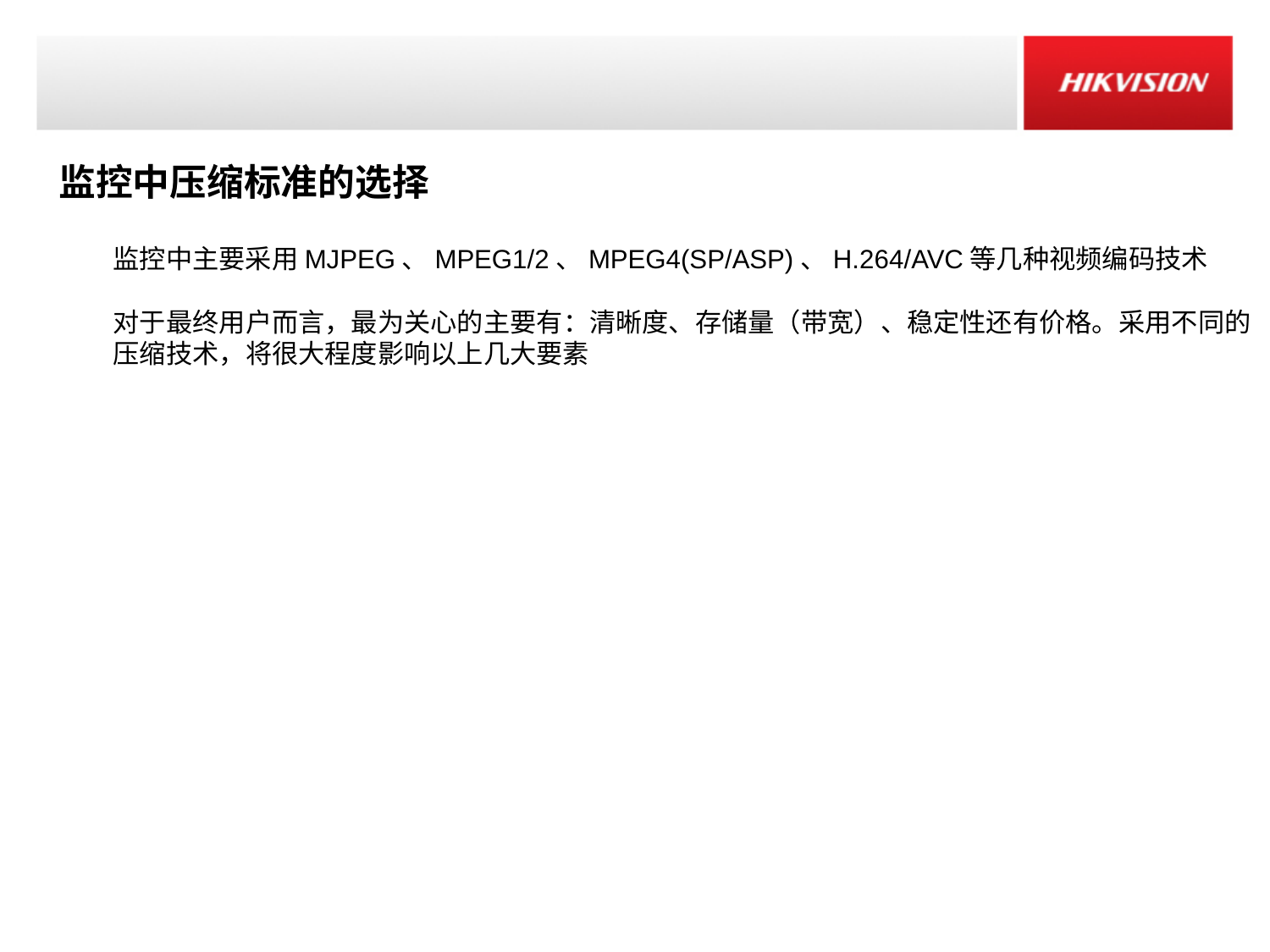

监控中压缩标准的选择
监控中主要采用MJPEG、MPEG1/2、MPEG4(SP/ASP)、H.264/AVC等几种视频编码技术

对于最终用户而言，最为关心的主要有：清晰度、存储量（带宽）、稳定性还有价格。采用不同的压缩技术，将很大程度影响以上几大要素